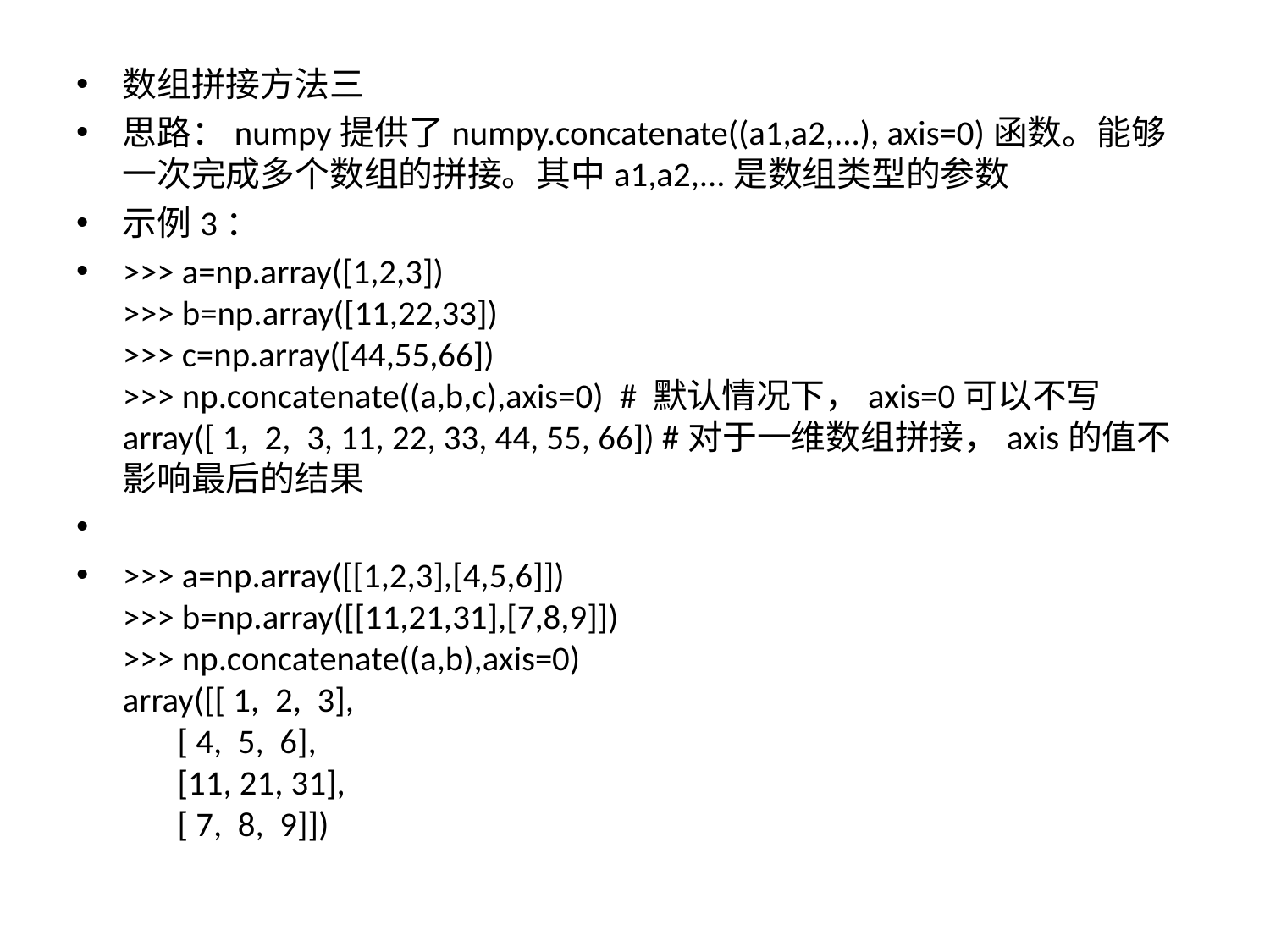

数组拼接方法三
思路：numpy提供了numpy.concatenate((a1,a2,...), axis=0)函数。能够一次完成多个数组的拼接。其中a1,a2,...是数组类型的参数
示例3：
>>> a=np.array([1,2,3])
>>> b=np.array([11,22,33])
>>> c=np.array([44,55,66])
>>> np.concatenate((a,b,c),axis=0)  # 默认情况下，axis=0可以不写
array([ 1,  2,  3, 11, 22, 33, 44, 55, 66]) #对于一维数组拼接，axis的值不影响最后的结果

>>> a=np.array([[1,2,3],[4,5,6]])
>>> b=np.array([[11,21,31],[7,8,9]])
>>> np.concatenate((a,b),axis=0)
array([[ 1,  2,  3],
       [ 4,  5,  6],
       [11, 21, 31],
       [ 7,  8,  9]])